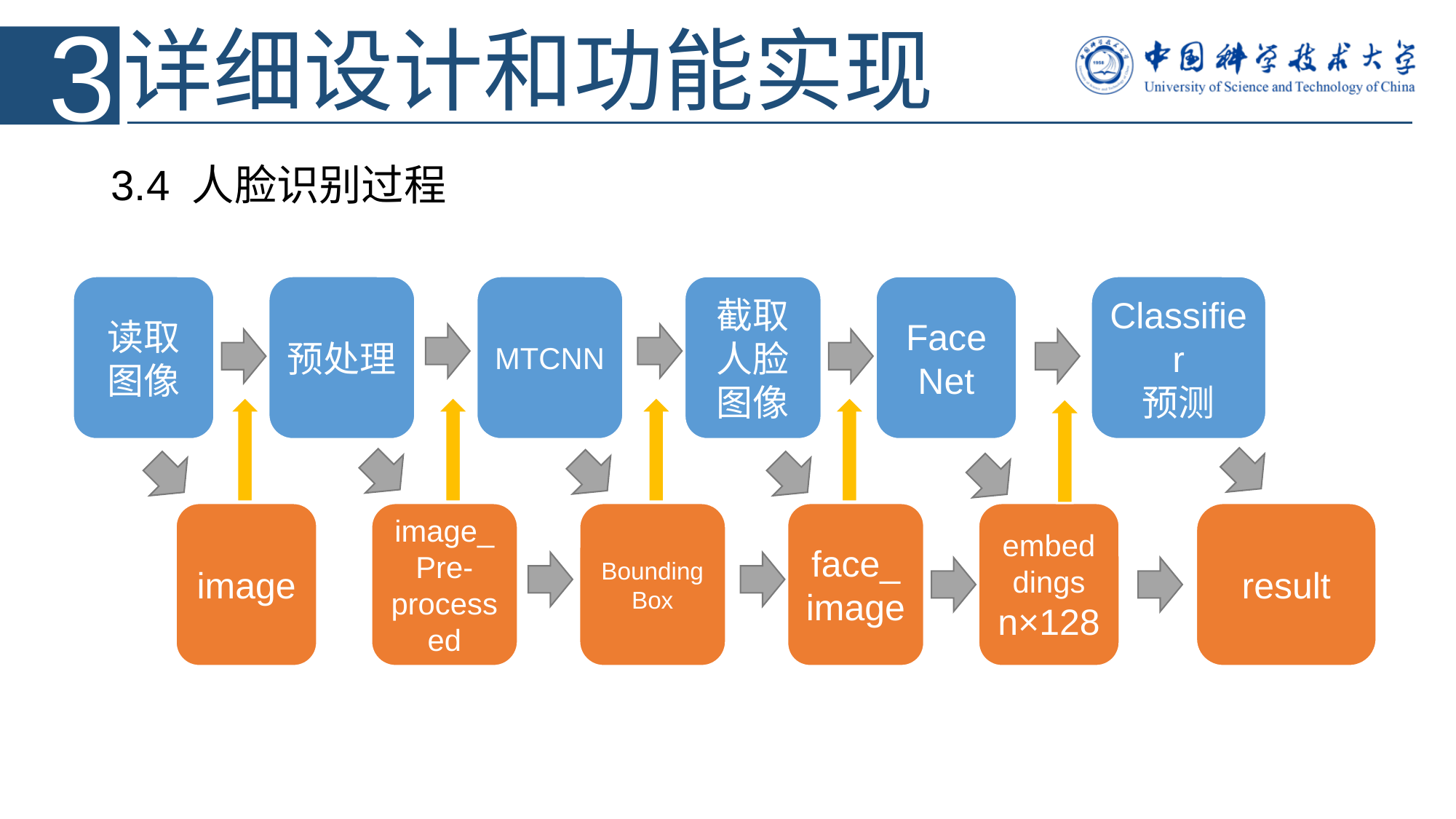

3
# 详细设计和功能实现
3.4 人脸识别过程

Classifier
预测
截取人脸图像
Face
Net
读取图像
预处理
MTCNN

result
face_
image
embeddings
n×128
image
image_
Pre-
processed
Bounding
Box